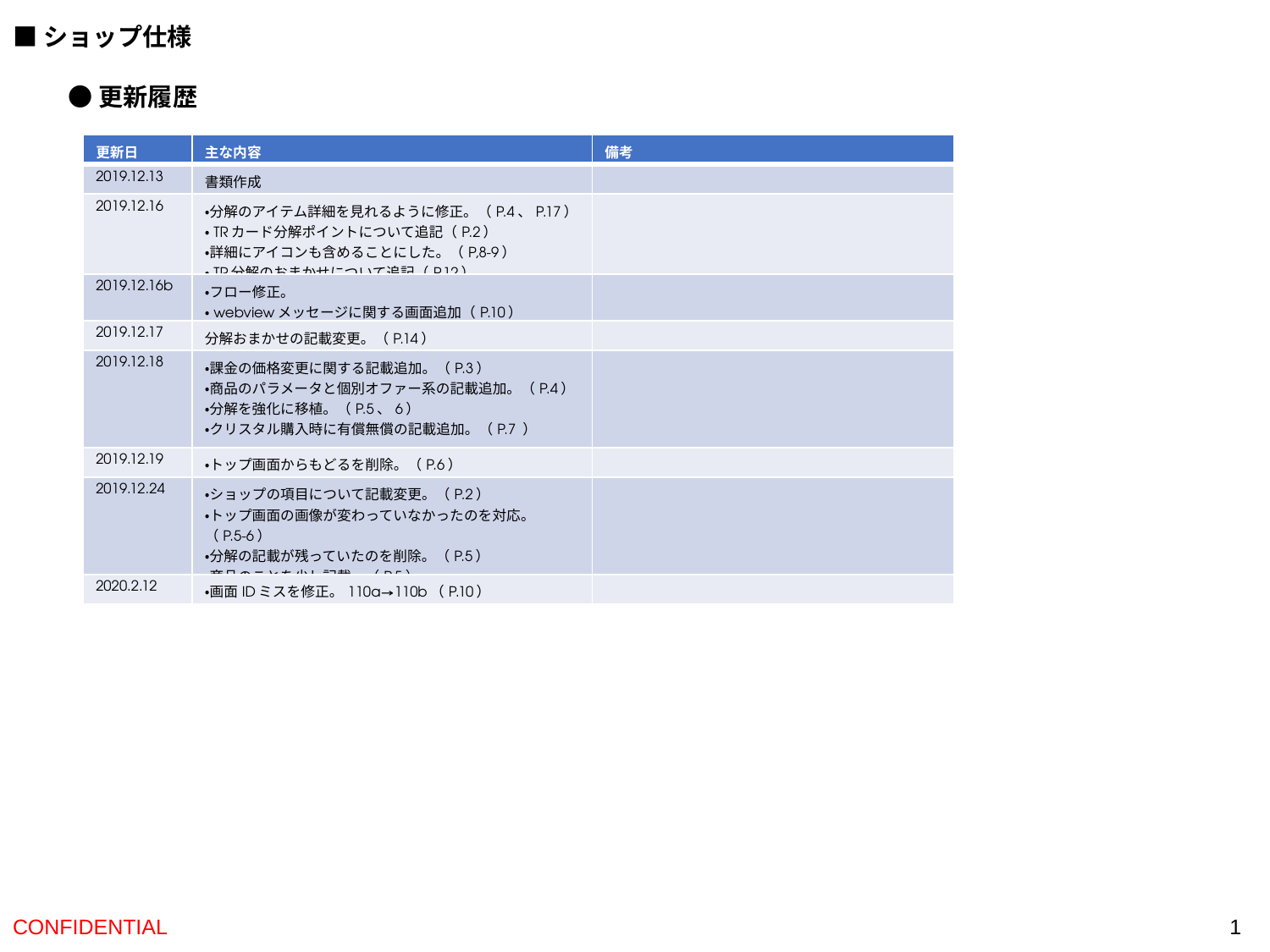

■ショップ仕様
●更新履歴
| 更新日 | 主な内容 | 備考 |
| --- | --- | --- |
| 2019.12.13 | 書類作成 |  |
| 2019.12.16 | ・分解のアイテム詳細を見れるように修正。（P.4、P.17） ・TRカード分解ポイントについて追記（P.2） ・詳細にアイコンも含めることにした。（P,8-9） ・TR分解のおまかせについて追記（P.12） |  |
| 2019.12.16b | ・フロー修正。 ・webviewメッセージに関する画面追加（P.10） |  |
| 2019.12.17 | 分解おまかせの記載変更。（P.14） |  |
| 2019.12.18 | ・課金の価格変更に関する記載追加。（P.3） ・商品のパラメータと個別オファー系の記載追加。（P.4） ・分解を強化に移植。（P.5、6） ・クリスタル購入時に有償無償の記載追加。（P.7 ） |  |
| 2019.12.19 | ・トップ画面からもどるを削除。（P.6） |  |
| 2019.12.24 | ・ショップの項目について記載変更。（P.2） ・トップ画面の画像が変わっていなかったのを対応。 （P.5-6） ・分解の記載が残っていたのを削除。（P.5） ・商品のことを少し記載。（P.5） |  |
| 2020.2.12 | ・画面IDミスを修正。110a→110b（P.10） |  |
1
CONFIDENTIAL